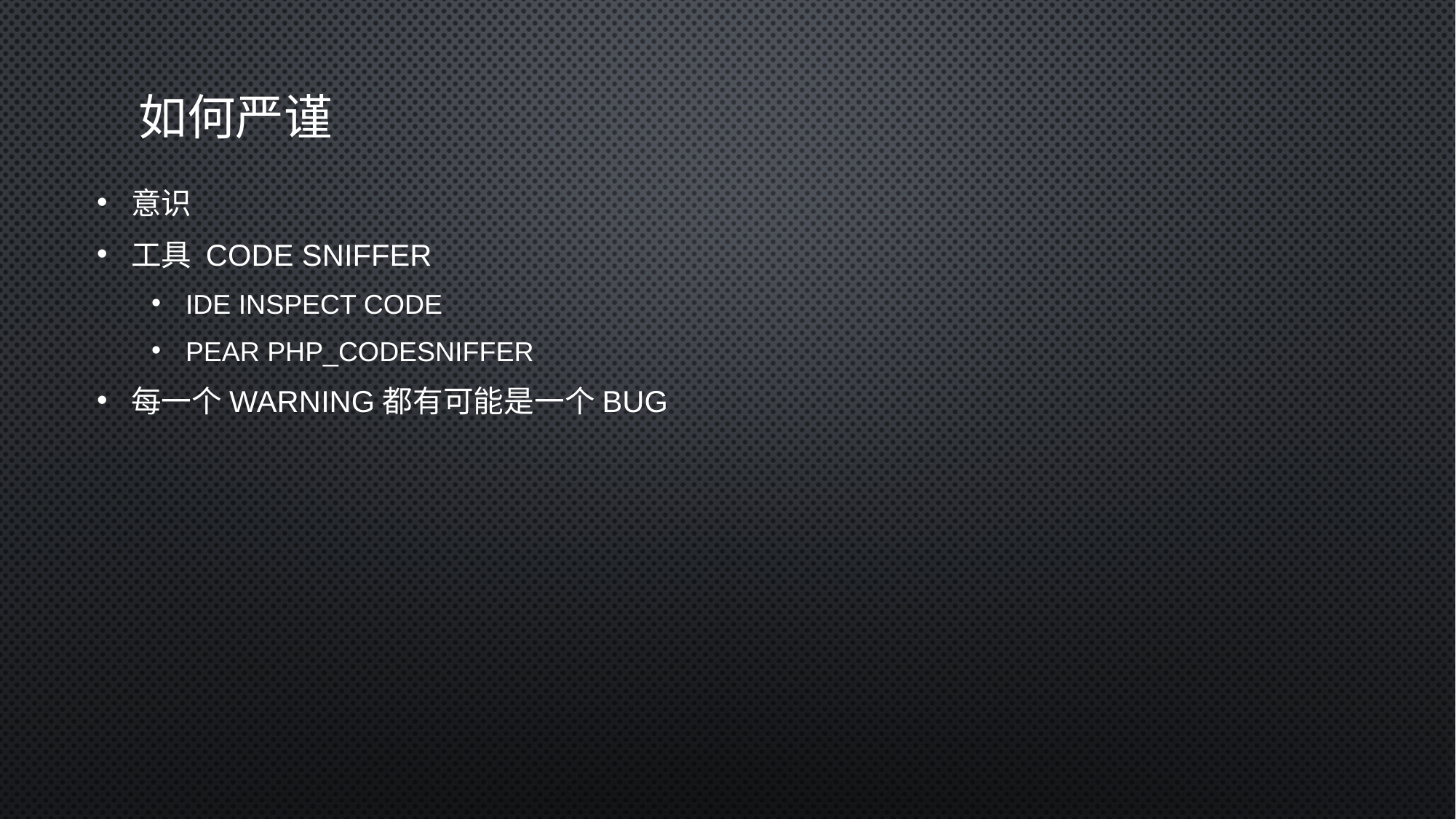

# 如何严谨
意识
工具 code sniffer
IDE Inspect Code
Pear PHP_CodeSniffer
每一个Warning都有可能是一个Bug